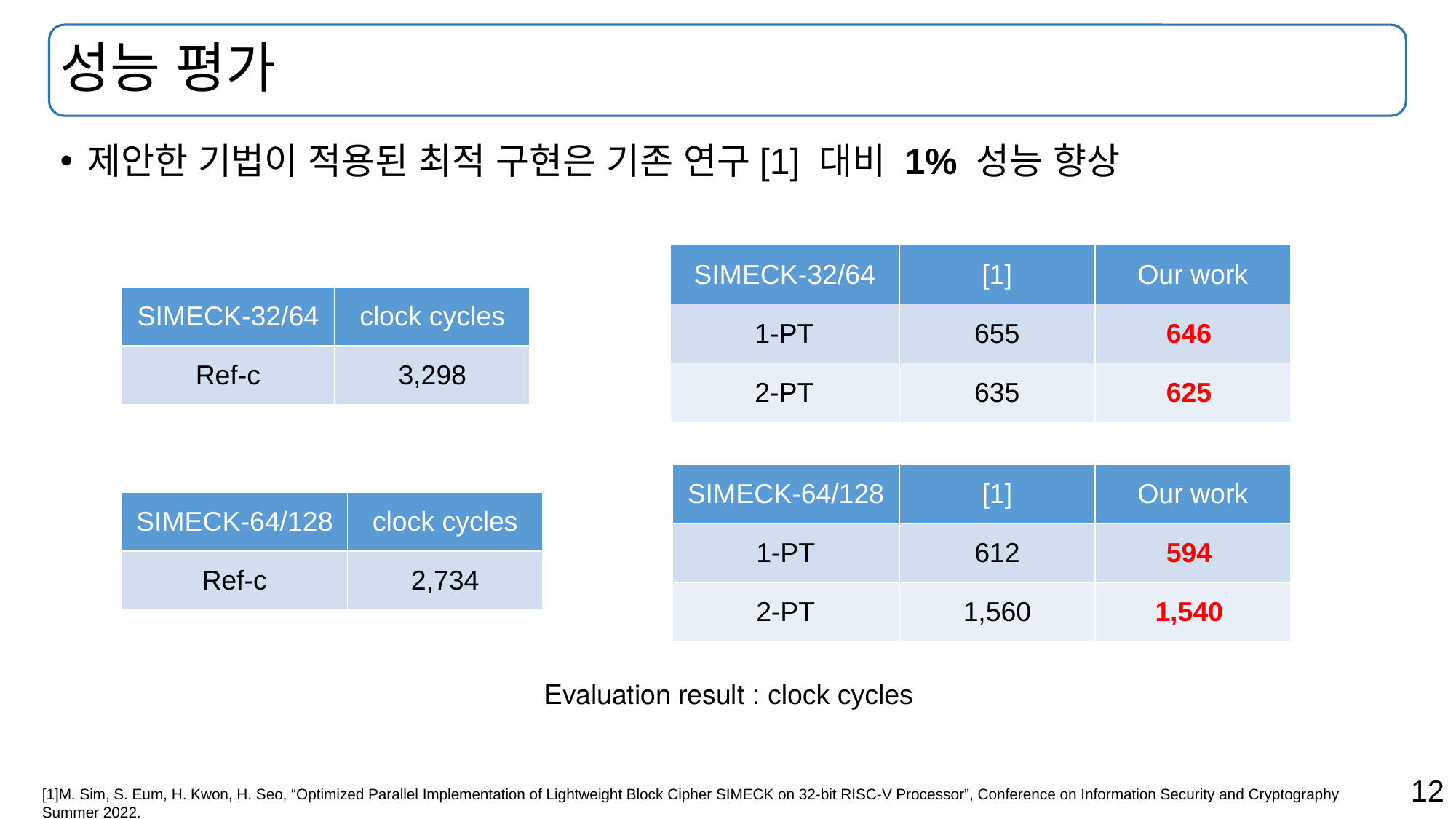

# 성능 평가
제안한 기법이 적용된 최적 구현은 기존 연구[1] 대비 1% 성능 향상

| SIMECK-32/64 | [1] | Our work |
| --- | --- | --- |
| 1-PT | 655 | 646 |
| 2-PT | 635 | 625 |
| SIMECK-32/64 | clock cycles |
| --- | --- |
| Ref-c | 3,298 |
| SIMECK-64/128 | [1] | Our work |
| --- | --- | --- |
| 1-PT | 612 | 594 |
| 2-PT | 1,560 | 1,540 |
| SIMECK-64/128 | clock cycles |
| --- | --- |
| Ref-c | 2,734 |
Evaluation result : clock cycles
[1]M. Sim, S. Eum, H. Kwon, H. Seo, “Optimized Parallel Implementation of Lightweight Block Cipher SIMECK on 32-bit RISC-V Processor”, Conference on Information Security and Cryptography Summer 2022.